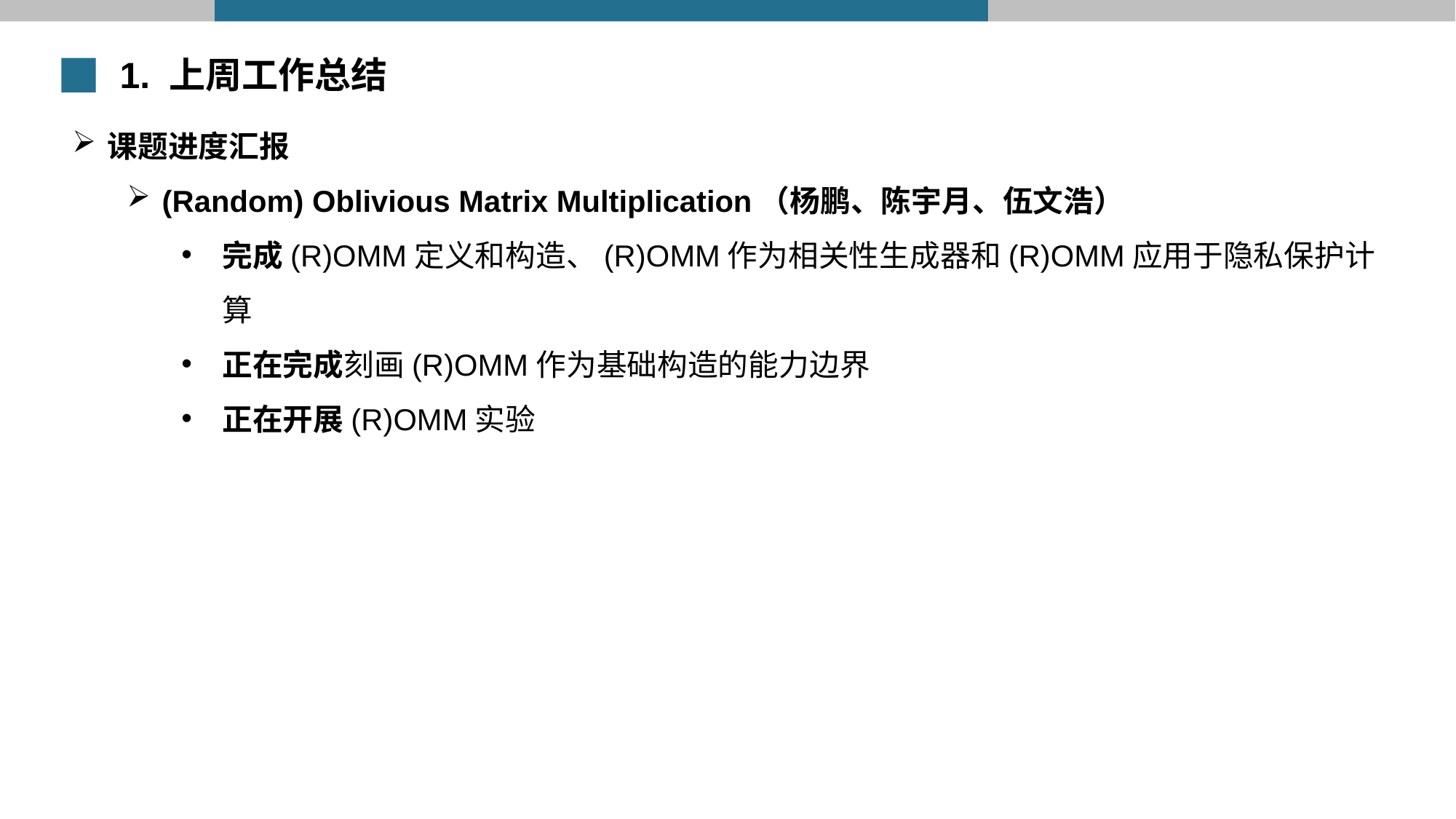

1. 上周工作总结
课题进度汇报
(Random) Oblivious Matrix Multiplication（杨鹏、陈宇月、伍文浩）
完成(R)OMM定义和构造、(R)OMM作为相关性生成器和(R)OMM应用于隐私保护计算
正在完成刻画(R)OMM作为基础构造的能力边界
正在开展(R)OMM实验